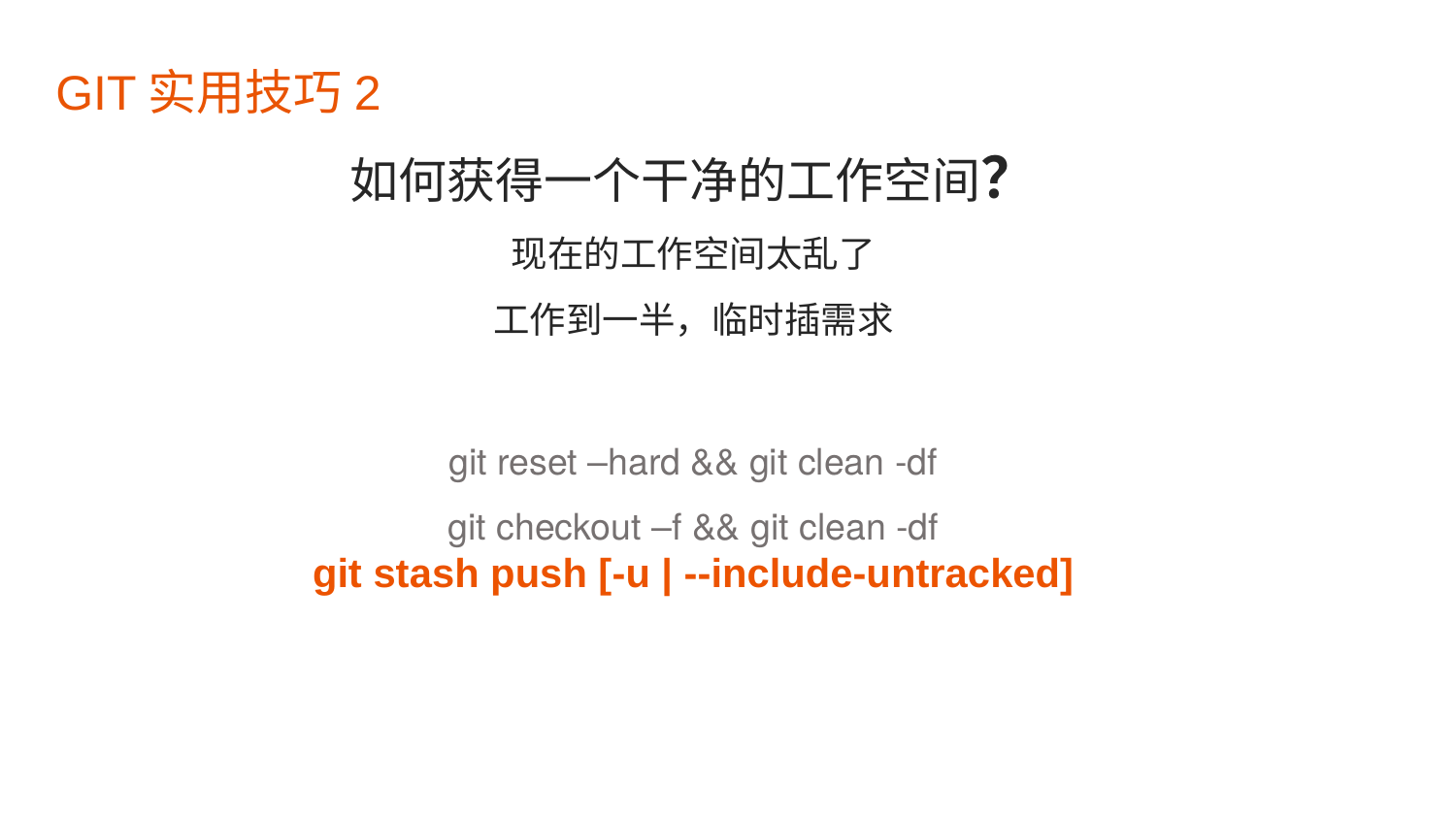

GIT实用技巧2
如何获得一个干净的工作空间？
现在的工作空间太乱了
工作到一半，临时插需求
git reset –hard && git clean -df
git checkout –f && git clean -df
git stash push [-u | --include-untracked]